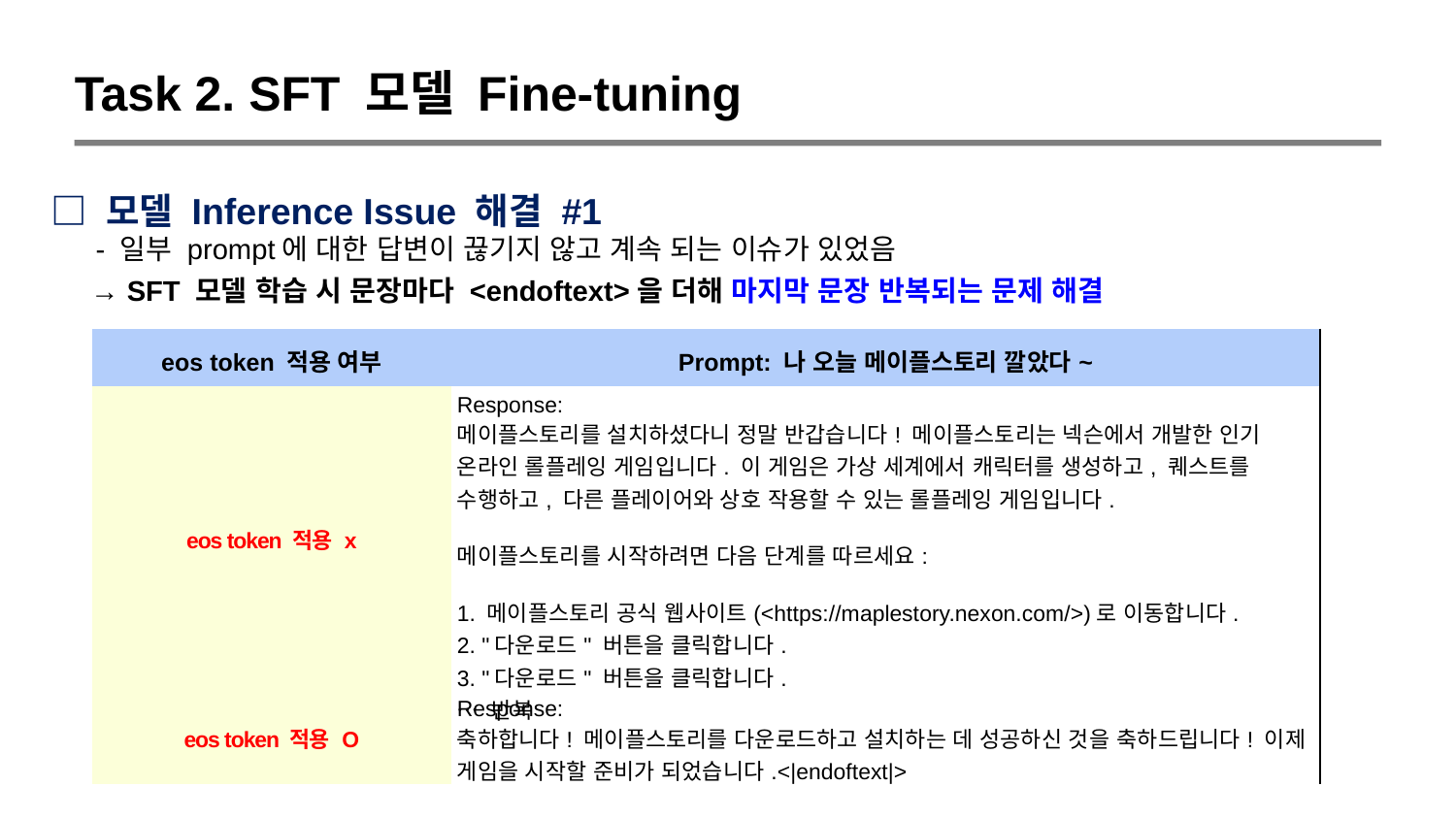

Task 2. SFT 모델 Fine-tuning
□ 모델 Inference Issue 해결 #1
- 일부 prompt에 대한 답변이 끊기지 않고 계속 되는 이슈가 있었음
→ SFT 모델 학습 시 문장마다 <endoftext>을 더해 마지막 문장 반복되는 문제 해결
| eos token 적용 여부 | Prompt: 나 오늘 메이플스토리 깔았다~ |
| --- | --- |
| eos token 적용 x | Response: 메이플스토리를 설치하셨다니 정말 반갑습니다! 메이플스토리는 넥슨에서 개발한 인기 온라인 롤플레잉 게임입니다. 이 게임은 가상 세계에서 캐릭터를 생성하고, 퀘스트를 수행하고, 다른 플레이어와 상호 작용할 수 있는 롤플레잉 게임입니다. 메이플스토리를 시작하려면 다음 단계를 따르세요: 1. 메이플스토리 공식 웹사이트(<https://maplestory.nexon.com/>)로 이동합니다. 2. "다운로드" 버튼을 클릭합니다. 3. "다운로드" 버튼을 클릭합니다. … 반복 |
| eos token 적용 O | Response: 축하합니다! 메이플스토리를 다운로드하고 설치하는 데 성공하신 것을 축하드립니다! 이제 게임을 시작할 준비가 되었습니다.<|endoftext|> |